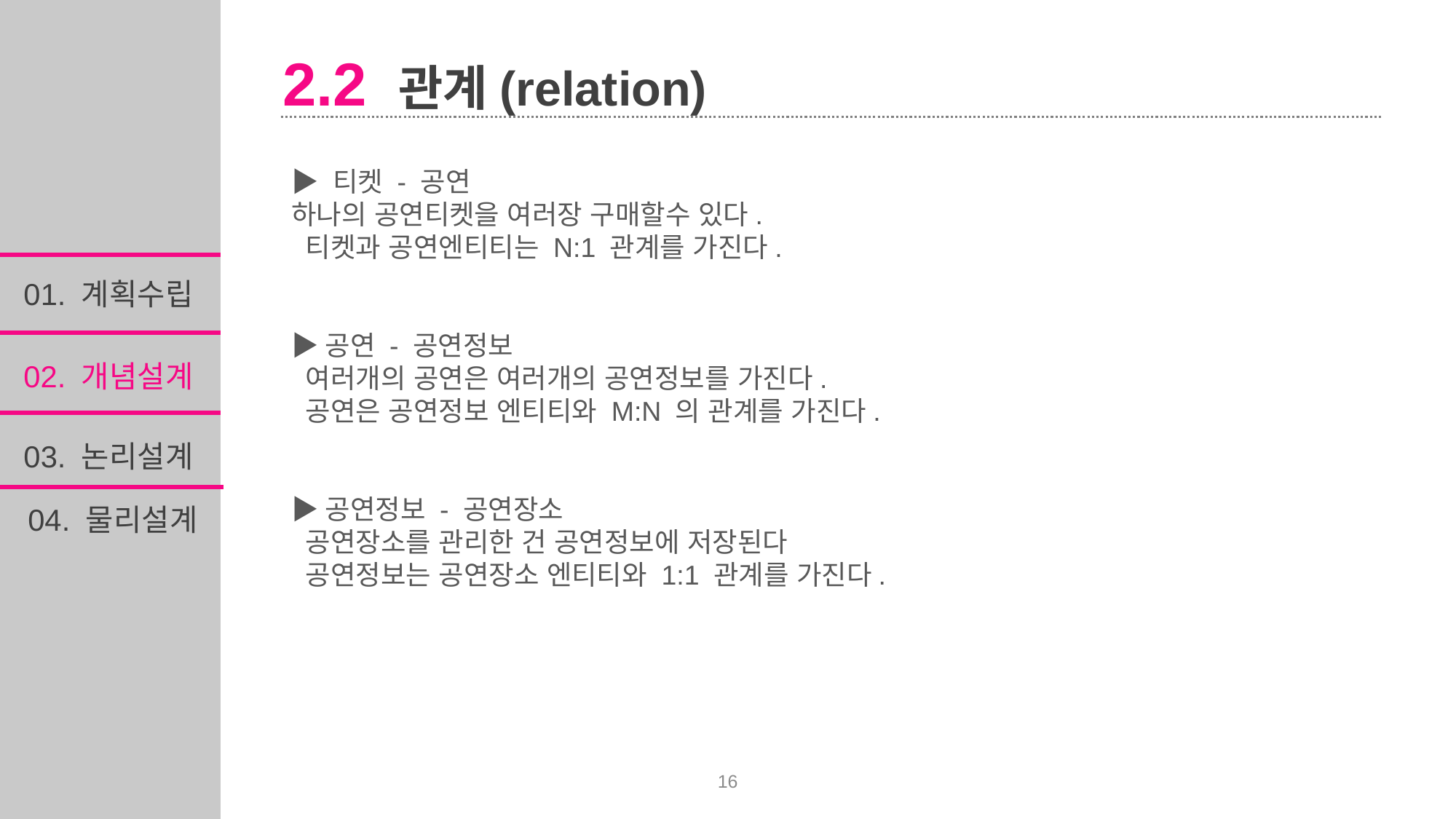

2.2 관계(relation)
▶ 티켓 - 공연
하나의 공연티켓을 여러장 구매할수 있다.
 티켓과 공연엔티티는 N:1 관계를 가진다.

▶공연 - 공연정보
 여러개의 공연은 여러개의 공연정보를 가진다.
 공연은 공연정보 엔티티와 M:N 의 관계를 가진다.

▶공연정보 - 공연장소
 공연장소를 관리한 건 공연정보에 저장된다
 공연정보는 공연장소 엔티티와 1:1 관계를 가진다.

01. 계획수립
02. 개념설계
03. 논리설계
04. 물리설계
16